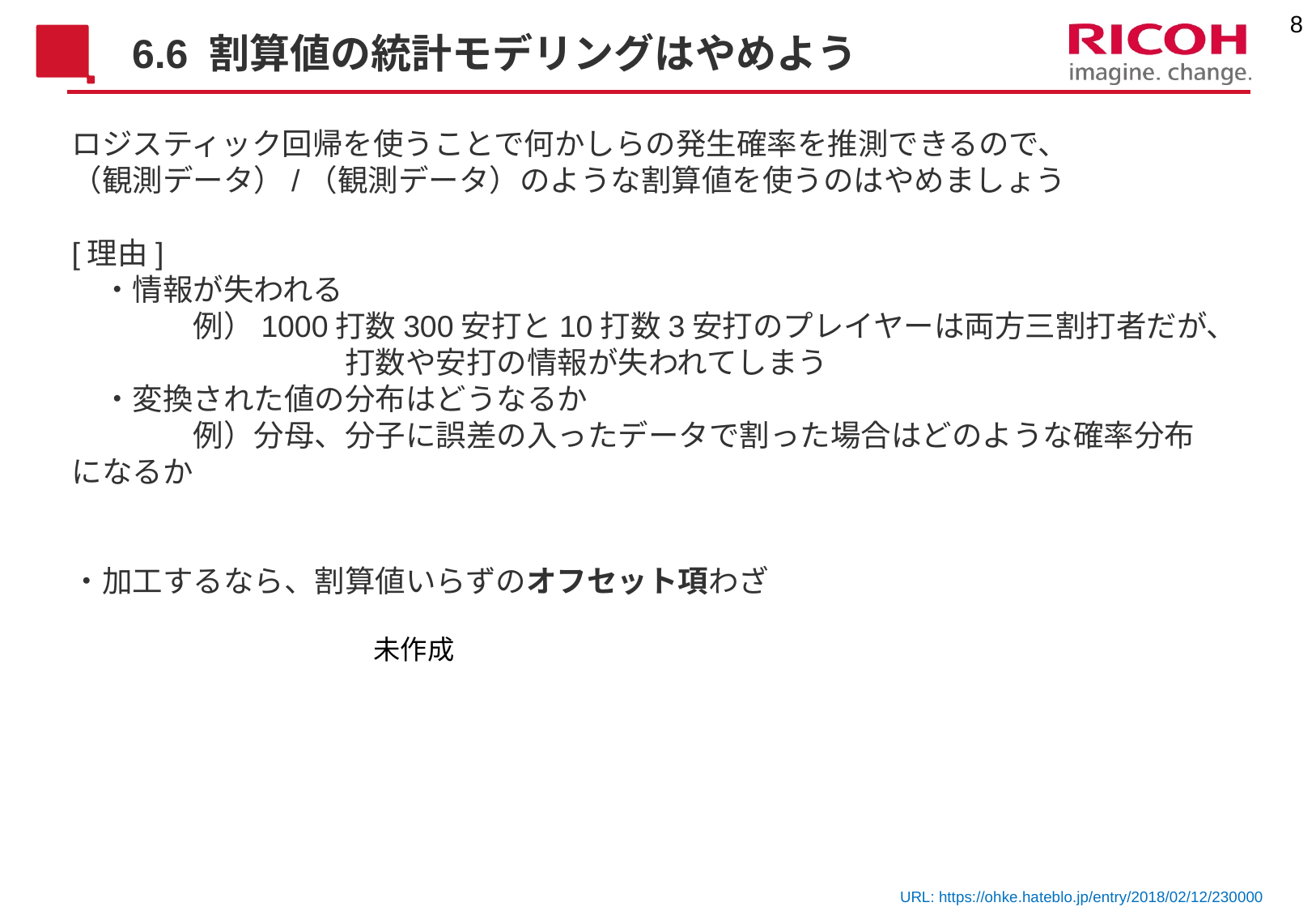

# 6.6 割算値の統計モデリングはやめよう
ロジスティック回帰を使うことで何かしらの発生確率を推測できるので、
（観測データ）/（観測データ）のような割算値を使うのはやめましょう

[理由]
　・情報が失われる
	例）1000打数300安打と10打数3安打のプレイヤーは両方三割打者だが、
　　　　　　　　　打数や安打の情報が失われてしまう
　・変換された値の分布はどうなるか
	例）分母、分子に誤差の入ったデータで割った場合はどのような確率分布になるか

・加工するなら、割算値いらずのオフセット項わざ
未作成
URL: https://ohke.hateblo.jp/entry/2018/02/12/230000